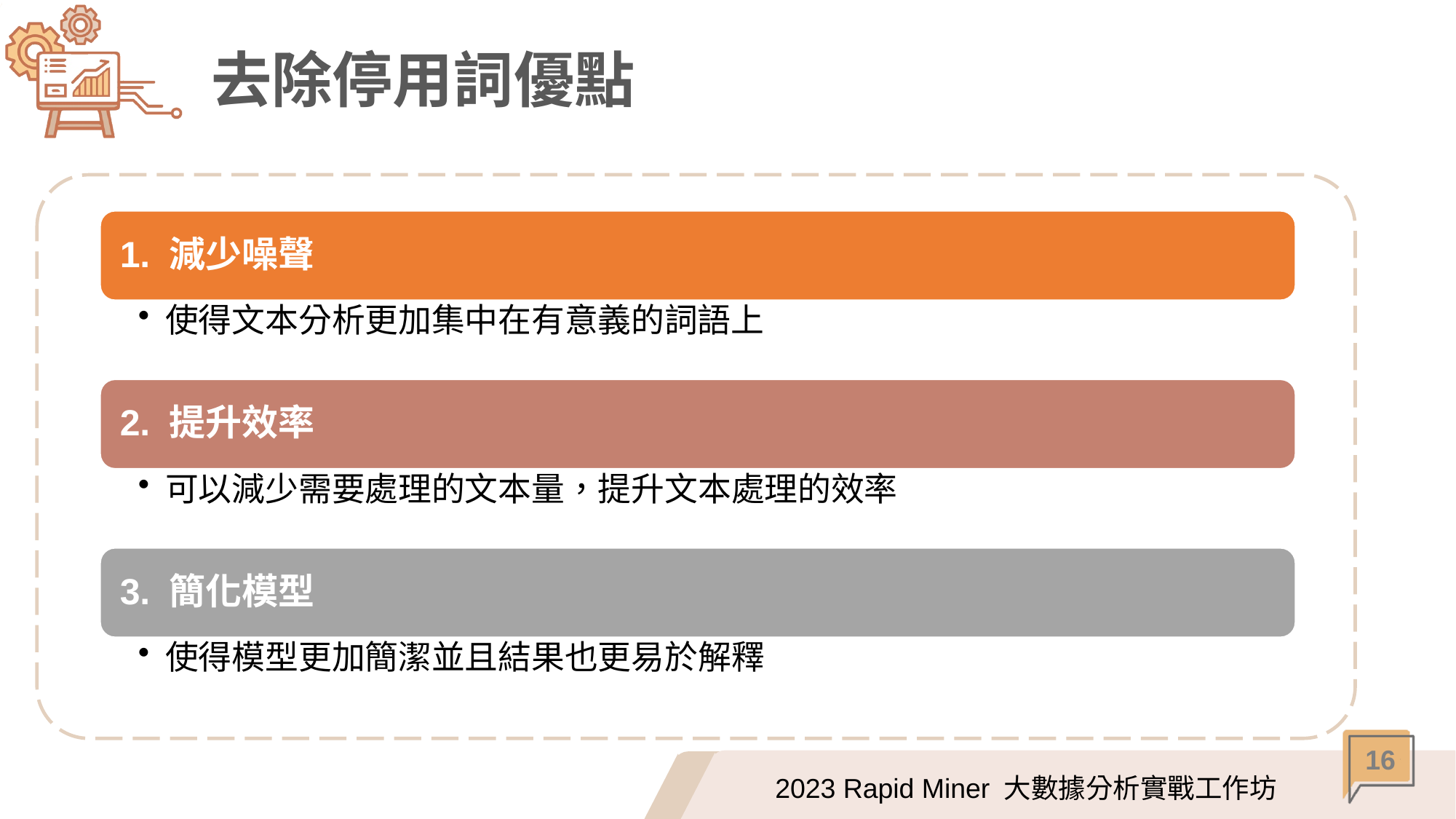

# 去除停用詞優點
1. 減少噪聲
使得文本分析更加集中在有意義的詞語上
2. 提升效率
可以減少需要處理的文本量，提升文本處理的效率
3. 簡化模型
使得模型更加簡潔並且結果也更易於解釋